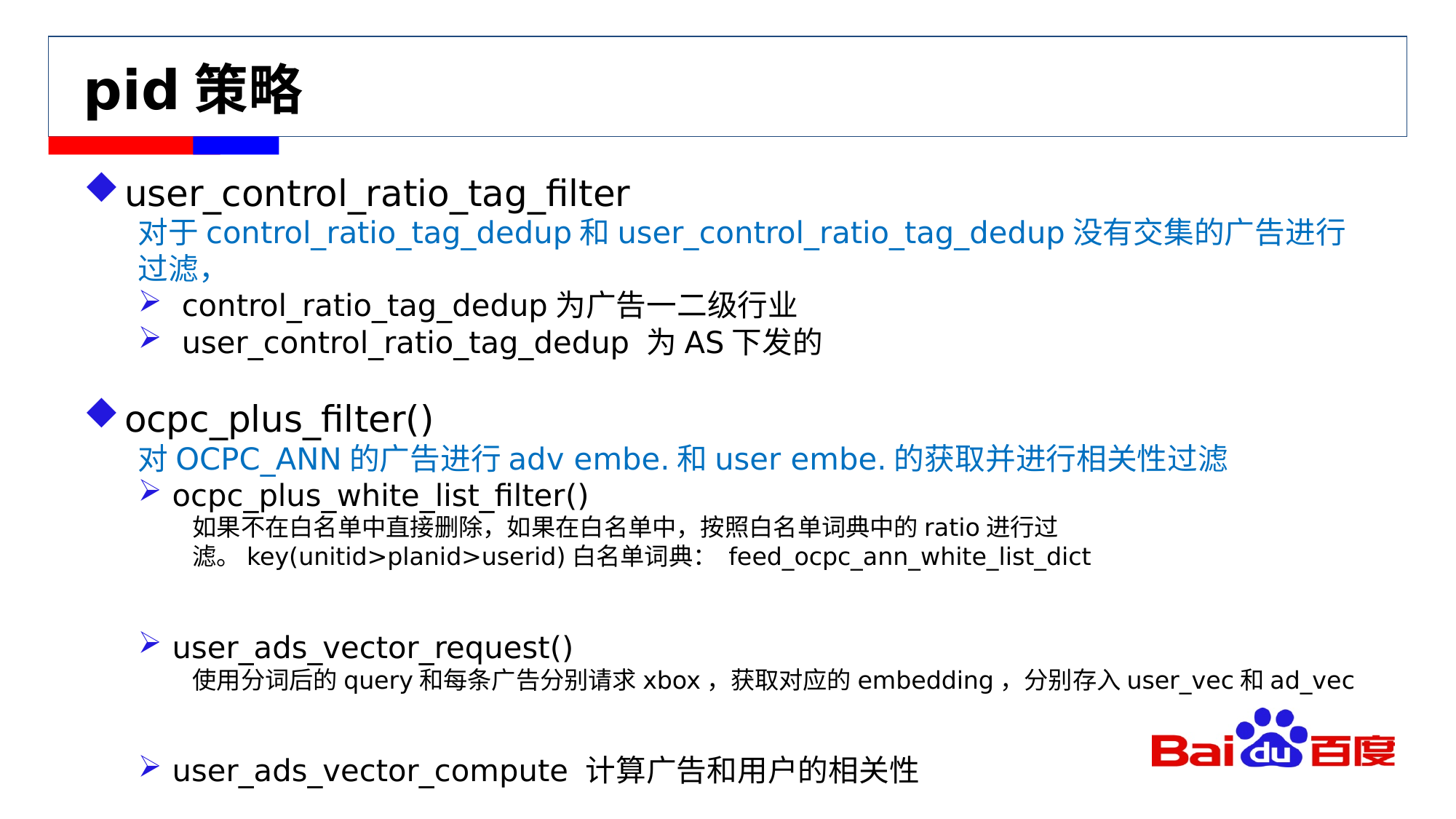

# pid策略
user_control_ratio_tag_filter
对于control_ratio_tag_dedup和user_control_ratio_tag_dedup没有交集的广告进行过滤，
 control_ratio_tag_dedup为广告一二级行业
 user_control_ratio_tag_dedup 为AS下发的

ocpc_plus_filter()
对OCPC_ANN的广告进行adv embe.和user embe.的获取并进行相关性过滤
ocpc_plus_white_list_filter()
如果不在白名单中直接删除，如果在白名单中，按照白名单词典中的ratio进行过滤。key(unitid>planid>userid)白名单词典： feed_ocpc_ann_white_list_dict

user_ads_vector_request()
使用分词后的query和每条广告分别请求xbox，获取对应的embedding，分别存入user_vec和ad_vec

user_ads_vector_compute 计算广告和用户的相关性

ocpc_plus_relevance_filter()  相关性小于阈值的删除